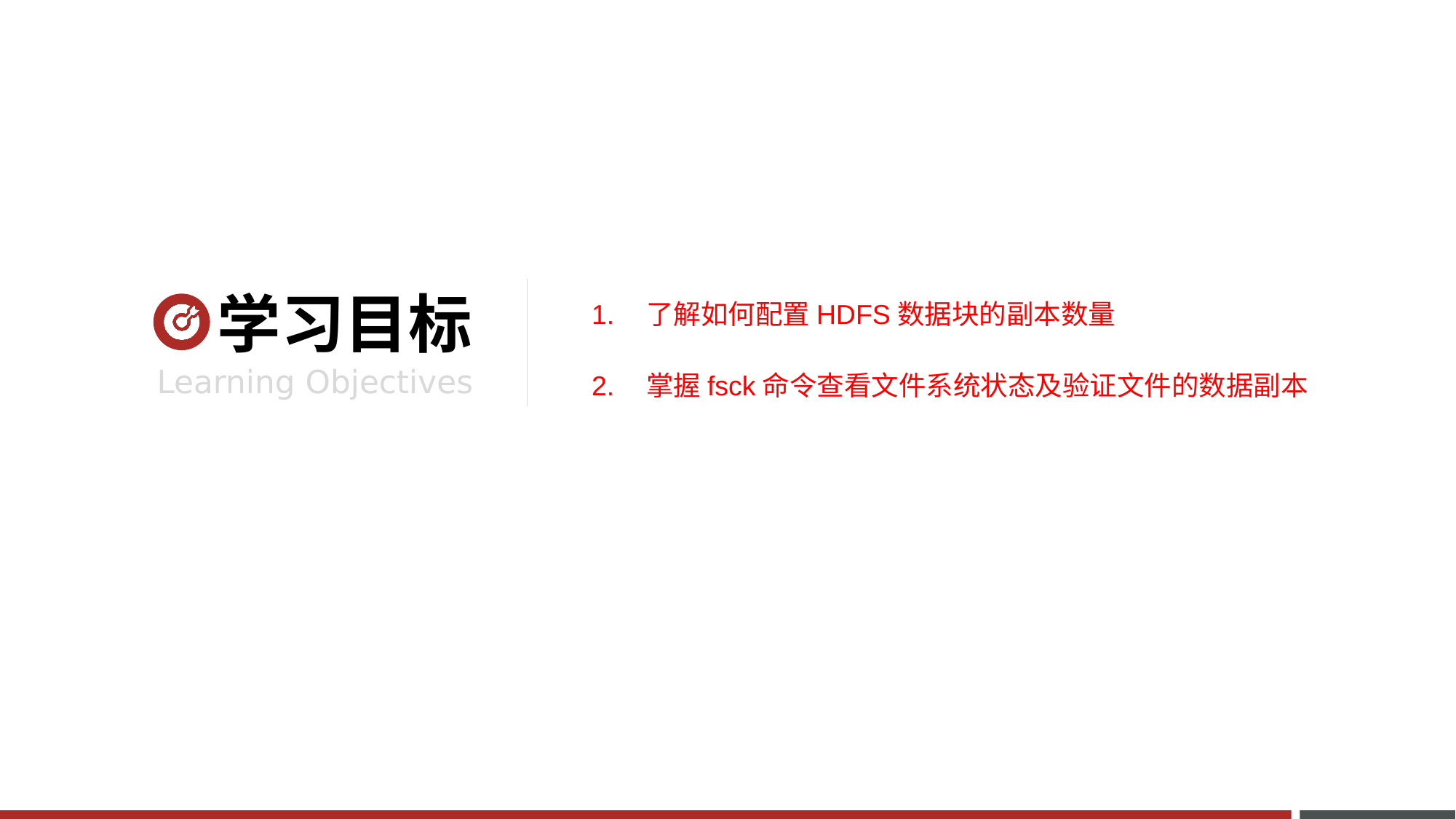

了解如何配置HDFS数据块的副本数量
掌握fsck命令查看文件系统状态及验证文件的数据副本